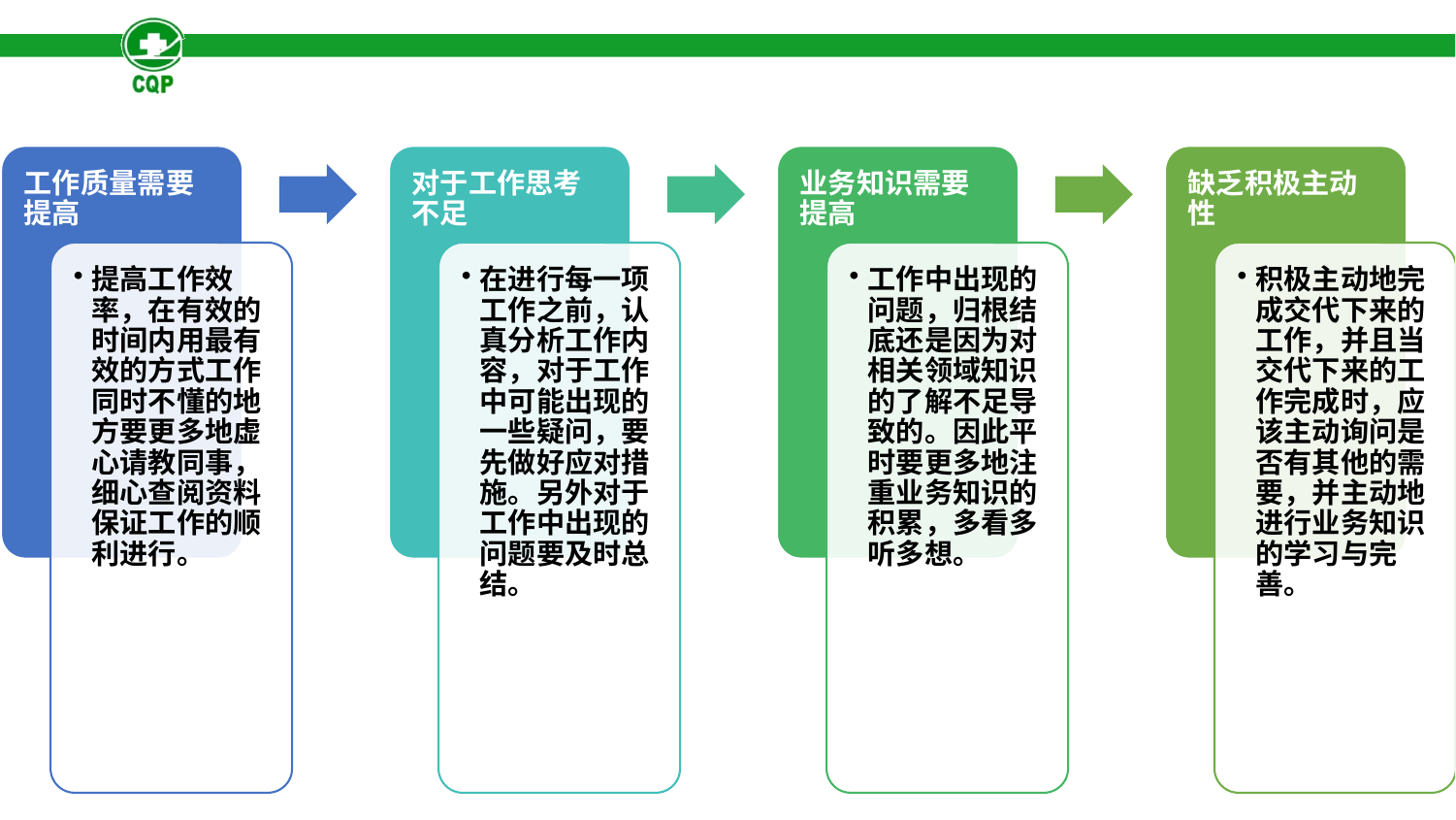

工作质量需要提高
提高工作效率，在有效的时间内用最有效的方式工作同时不懂的地方要更多地虚心请教同事，细心查阅资料保证工作的顺利进行。

对于工作思考不足
在进行每一项工作之前，认真分析工作内容，对于工作中可能出现的一些疑问，要先做好应对措施。另外对于工作中出现的问题要及时总结。

业务知识需要提高
工作中出现的问题，归根结底还是因为对相关领域知识的了解不足导致的。因此平时要更多地注重业务知识的积累，多看多听多想。

缺乏积极主动性
积极主动地完成交代下来的工作，并且当交代下来的工作完成时，应该主动询问是否有其他的需要，并主动地进行业务知识的学习与完善。